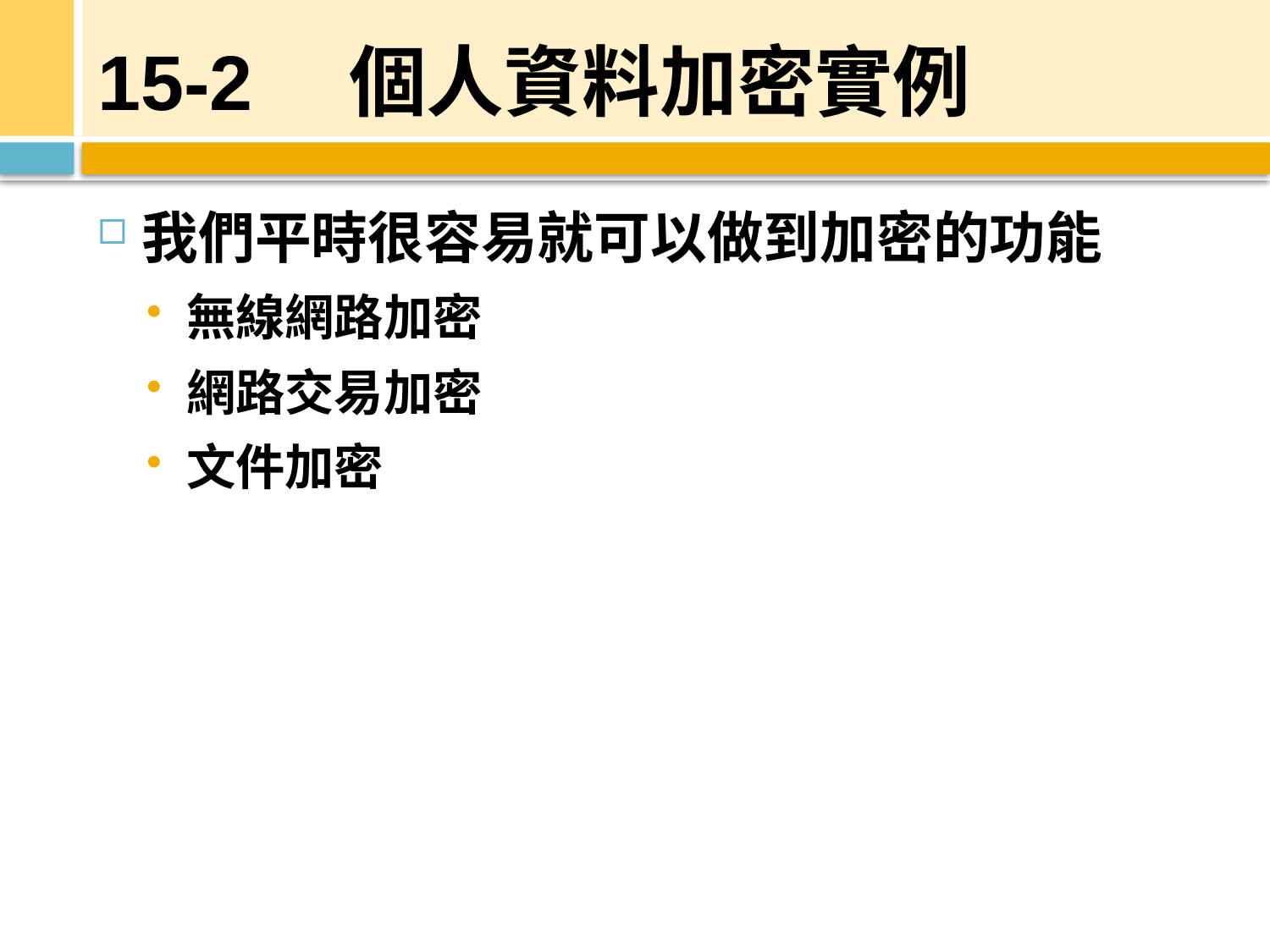

# 15-2　個人資料加密實例
我們平時很容易就可以做到加密的功能
無線網路加密
網路交易加密
文件加密